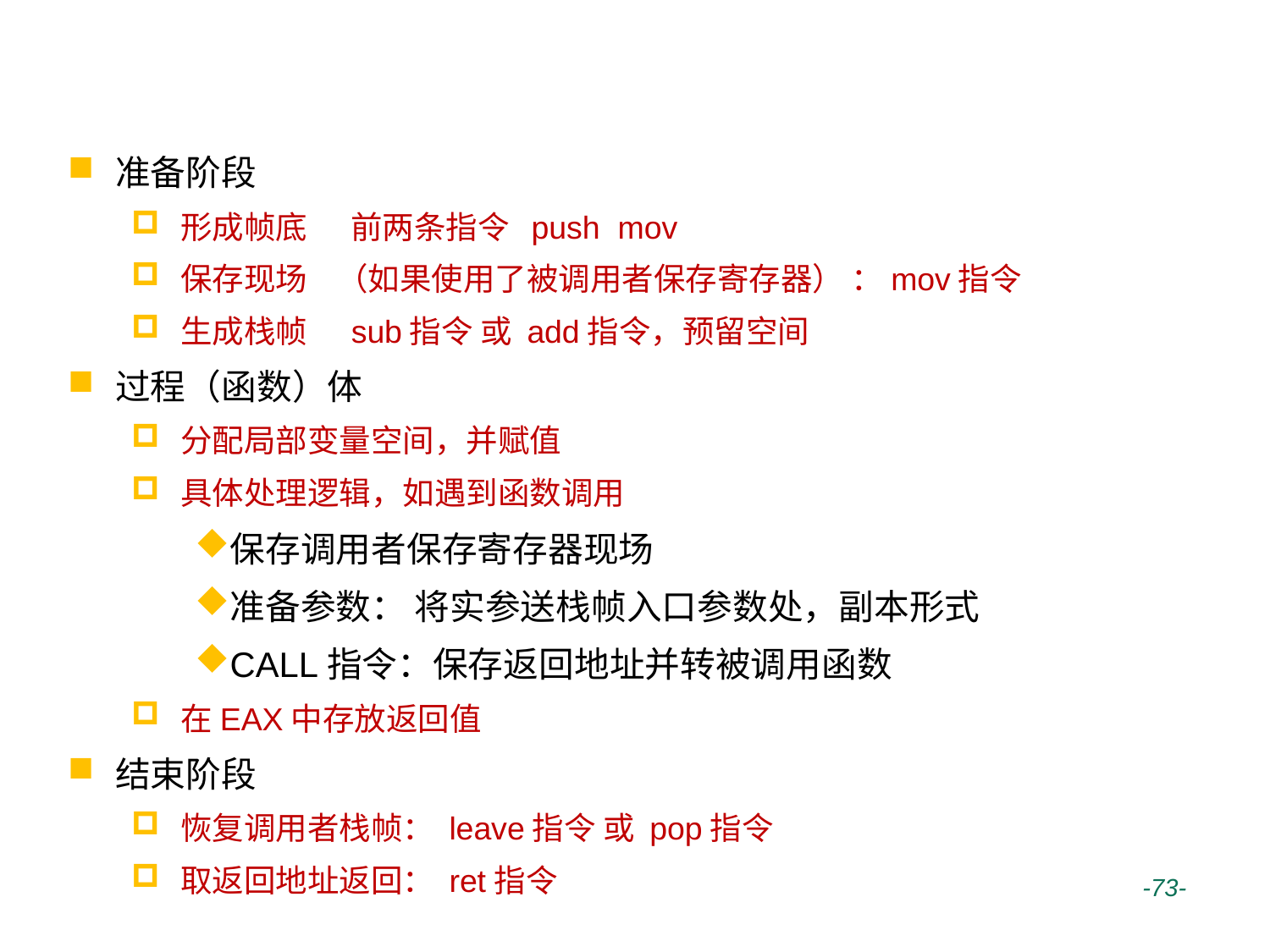

# 调用3个阶段
准备阶段
形成帧底      前两条指令  push  mov
保存现场    （如果使用了被调用者保存寄存器） ：mov指令
生成栈帧     sub指令 或 add指令，预留空间
过程（函数）体
分配局部变量空间，并赋值
具体处理逻辑，如遇到函数调用
保存调用者保存寄存器现场
准备参数： 将实参送栈帧入口参数处，副本形式
CALL指令：保存返回地址并转被调用函数
在EAX中存放返回值
结束阶段
恢复调用者栈帧： leave指令 或 pop指令
取返回地址返回： ret指令

 -73-